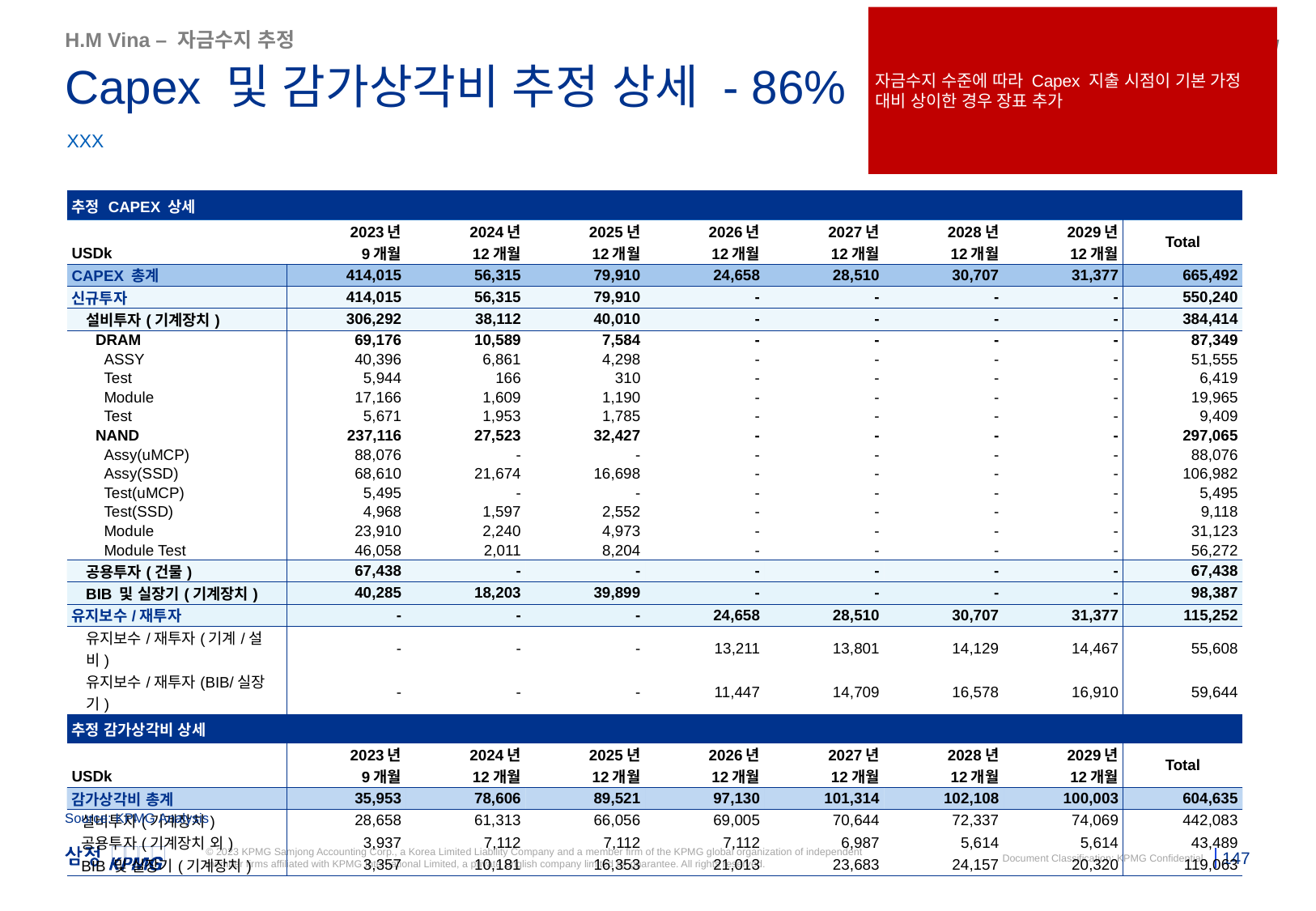

자금수지 수준에 따라 Capex 지출 시점이 기본 가정 대비 상이한 경우 장표 추가
H.M Vina – 자금수지 추정
Capex 및 감가상각비 추정 상세 - 86% 로딩률 가정 시
XXX
| 추정 CAPEX 상세 |  |  |  |  |  |  |  |  |
| --- | --- | --- | --- | --- | --- | --- | --- | --- |
|  | 2023년 | 2024년 | 2025년 | 2026년 | 2027년 | 2028년 | 2029년 | Total |
| USDk | 9개월 | 12개월 | 12개월 | 12개월 | 12개월 | 12개월 | 12개월 | Total |
| CAPEX 총계 | 414,015 | 56,315 | 79,910 | 24,658 | 28,510 | 30,707 | 31,377 | 665,492 |
| 신규투자 | 414,015 | 56,315 | 79,910 | - | - | - | - | 550,240 |
| 설비투자(기계장치) | 306,292 | 38,112 | 40,010 | - | - | - | - | 384,414 |
| DRAM | 69,176 | 10,589 | 7,584 | - | - | - | - | 87,349 |
| ASSY | 40,396 | 6,861 | 4,298 | - | - | - | - | 51,555 |
| Test | 5,944 | 166 | 310 | - | - | - | - | 6,419 |
| Module | 17,166 | 1,609 | 1,190 | - | - | - | - | 19,965 |
| Test | 5,671 | 1,953 | 1,785 | - | - | - | - | 9,409 |
| NAND | 237,116 | 27,523 | 32,427 | - | - | - | - | 297,065 |
| Assy(uMCP) | 88,076 | - | - | - | - | - | - | 88,076 |
| Assy(SSD) | 68,610 | 21,674 | 16,698 | - | - | - | - | 106,982 |
| Test(uMCP) | 5,495 | - | - | - | - | - | - | 5,495 |
| Test(SSD) | 4,968 | 1,597 | 2,552 | - | - | - | - | 9,118 |
| Module | 23,910 | 2,240 | 4,973 | - | - | - | - | 31,123 |
| Module Test | 46,058 | 2,011 | 8,204 | - | - | - | - | 56,272 |
| 공용투자(건물) | 67,438 | - | - | - | - | - | - | 67,438 |
| BIB 및 실장기(기계장치) | 40,285 | 18,203 | 39,899 | - | - | - | - | 98,387 |
| 유지보수/재투자 | - | - | - | 24,658 | 28,510 | 30,707 | 31,377 | 115,252 |
| 유지보수/재투자(기계/설비) | - | - | - | 13,211 | 13,801 | 14,129 | 14,467 | 55,608 |
| 유지보수/재투자(BIB/실장기) | - | - | - | 11,447 | 14,709 | 16,578 | 16,910 | 59,644 |
| 추정 감가상각비 상세 |  |  |  |  |  |  |  |  |
|  | 2023년 | 2024년 | 2025년 | 2026년 | 2027년 | 2028년 | 2029년 | Total |
| USDk | 9개월 | 12개월 | 12개월 | 12개월 | 12개월 | 12개월 | 12개월 |  |
| 감가상각비 총계 | 35,953 | 78,606 | 89,521 | 97,130 | 101,314 | 102,108 | 100,003 | 604,635 |
| 설비투자(기계장치) | 28,658 | 61,313 | 66,056 | 69,005 | 70,644 | 72,337 | 74,069 | 442,083 |
| 공용투자(기계장치 외) | 3,937 | 7,112 | 7,112 | 7,112 | 6,987 | 5,614 | 5,614 | 43,489 |
| BIB 및 실장기(기계장치) | 3,357 | 10,181 | 16,353 | 21,013 | 23,683 | 24,157 | 20,320 | 119,063 |
Source: KPMG Analysis